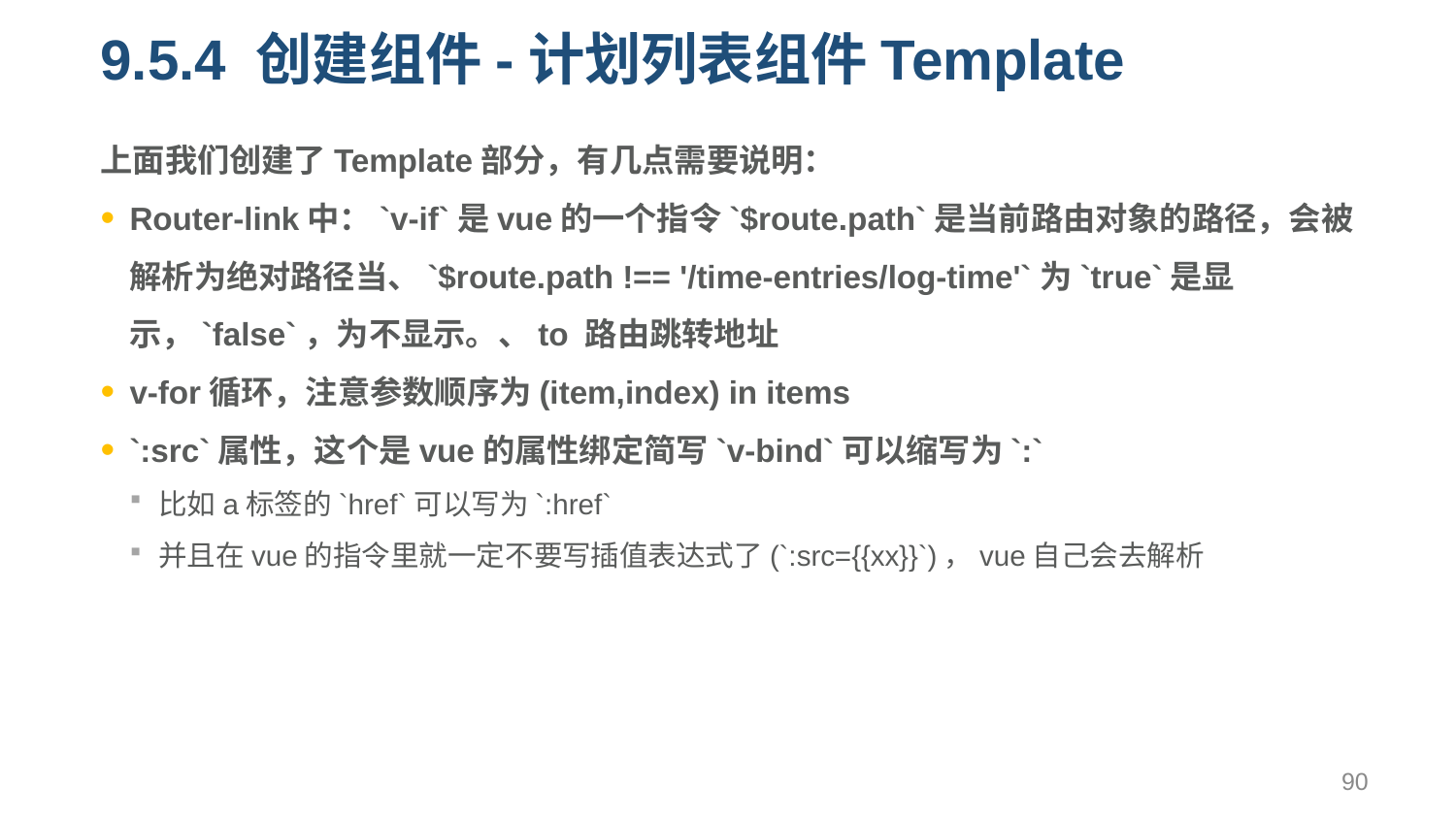

# 9.5.4 创建组件-计划列表组件Template
上面我们创建了Template部分，有几点需要说明：
Router-link中：`v-if`是vue的一个指令`$route.path`是当前路由对象的路径，会被解析为绝对路径当、`$route.path !== '/time-entries/log-time'`为`true`是显示，`false`，为不显示。、to 路由跳转地址
v-for循环，注意参数顺序为(item,index) in items
`:src`属性，这个是vue的属性绑定简写`v-bind`可以缩写为`:`
比如a标签的`href`可以写为`:href`
并且在vue的指令里就一定不要写插值表达式了(`:src={{xx}}`)，vue自己会去解析
90